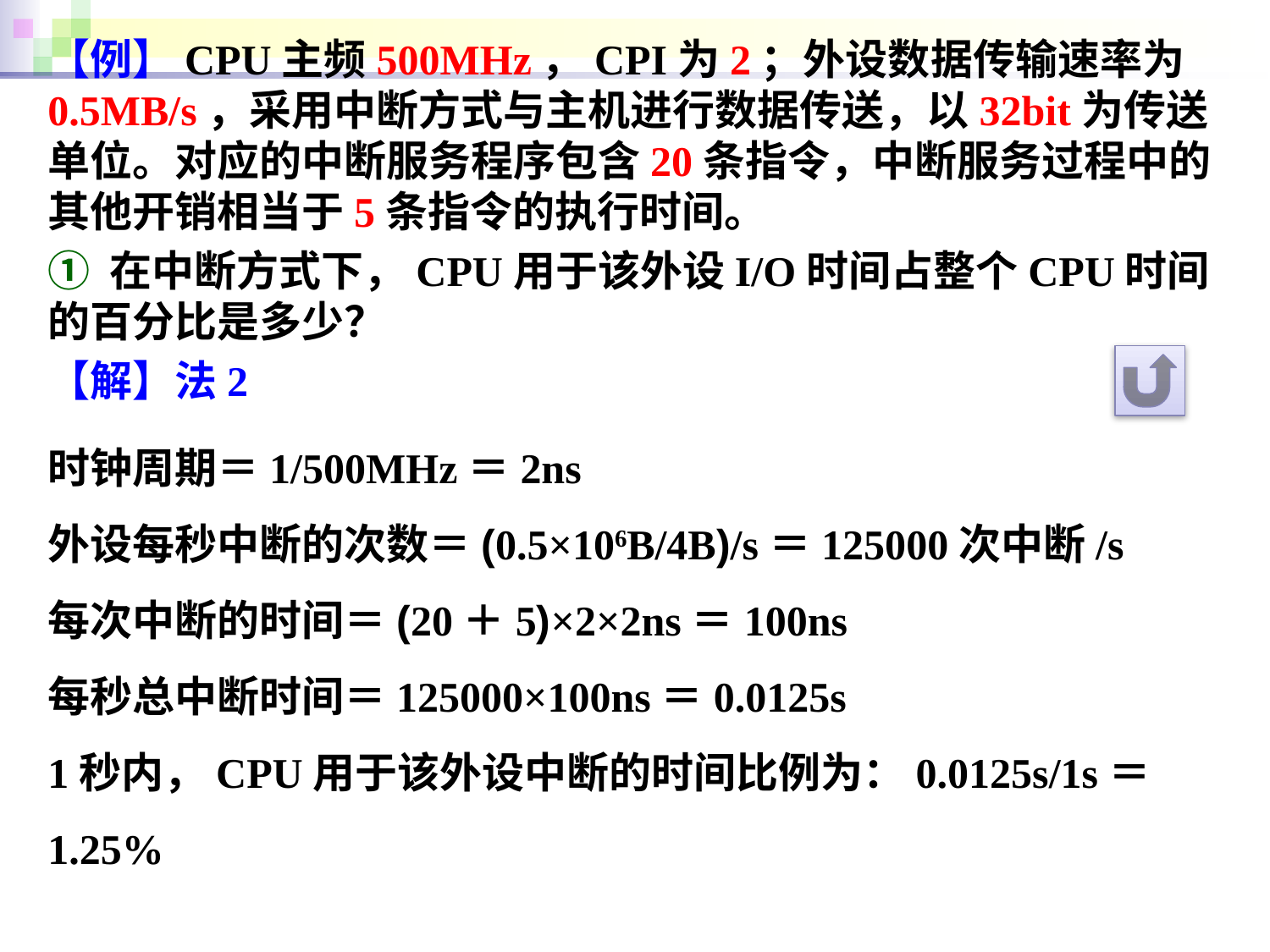

【例】CPU主频500MHz，CPI为2；外设数据传输速率为0.5MB/s，采用中断方式与主机进行数据传送，以32bit为传送单位。对应的中断服务程序包含20条指令，中断服务过程中的其他开销相当于5条指令的执行时间。
① 在中断方式下，CPU用于该外设I/O时间占整个CPU时间的百分比是多少？
【解】法2
时钟周期＝1/500MHz＝2ns
外设每秒中断的次数＝(0.5×106B/4B)/s＝125000次中断/s
每次中断的时间＝(20＋5)×2×2ns＝100ns
每秒总中断时间＝125000×100ns＝0.0125s
1秒内，CPU用于该外设中断的时间比例为：0.0125s/1s＝1.25%